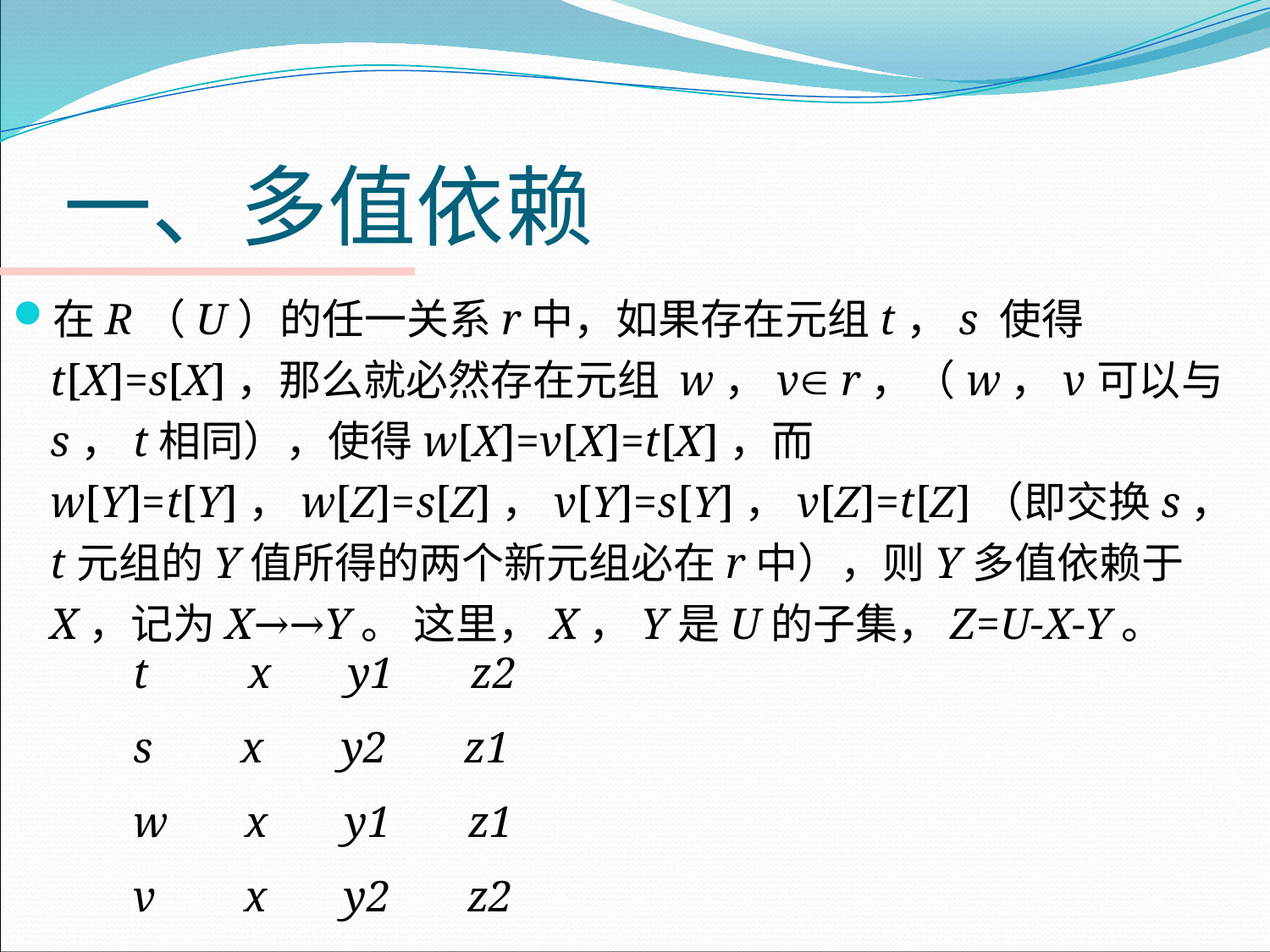

# 一、多值依赖
在R（U）的任一关系r中，如果存在元组t，s 使得t[X]=s[X]，那么就必然存在元组 w，v∈ r，（w，v可以与s，t相同），使得w[X]=v[X]=t[X]，而w[Y]=t[Y]，w[Z]=s[Z]，v[Y]=s[Y]，v[Z]=t[Z]（即交换s，t元组的Y值所得的两个新元组必在r中），则Y多值依赖于X，记为X→→Y。 这里，X，Y是U的子集，Z=U-X-Y。
           t         x       y1       z2
           s        x       y2       z1
           w       x       y1       z1
           v        x       y2       z2

574